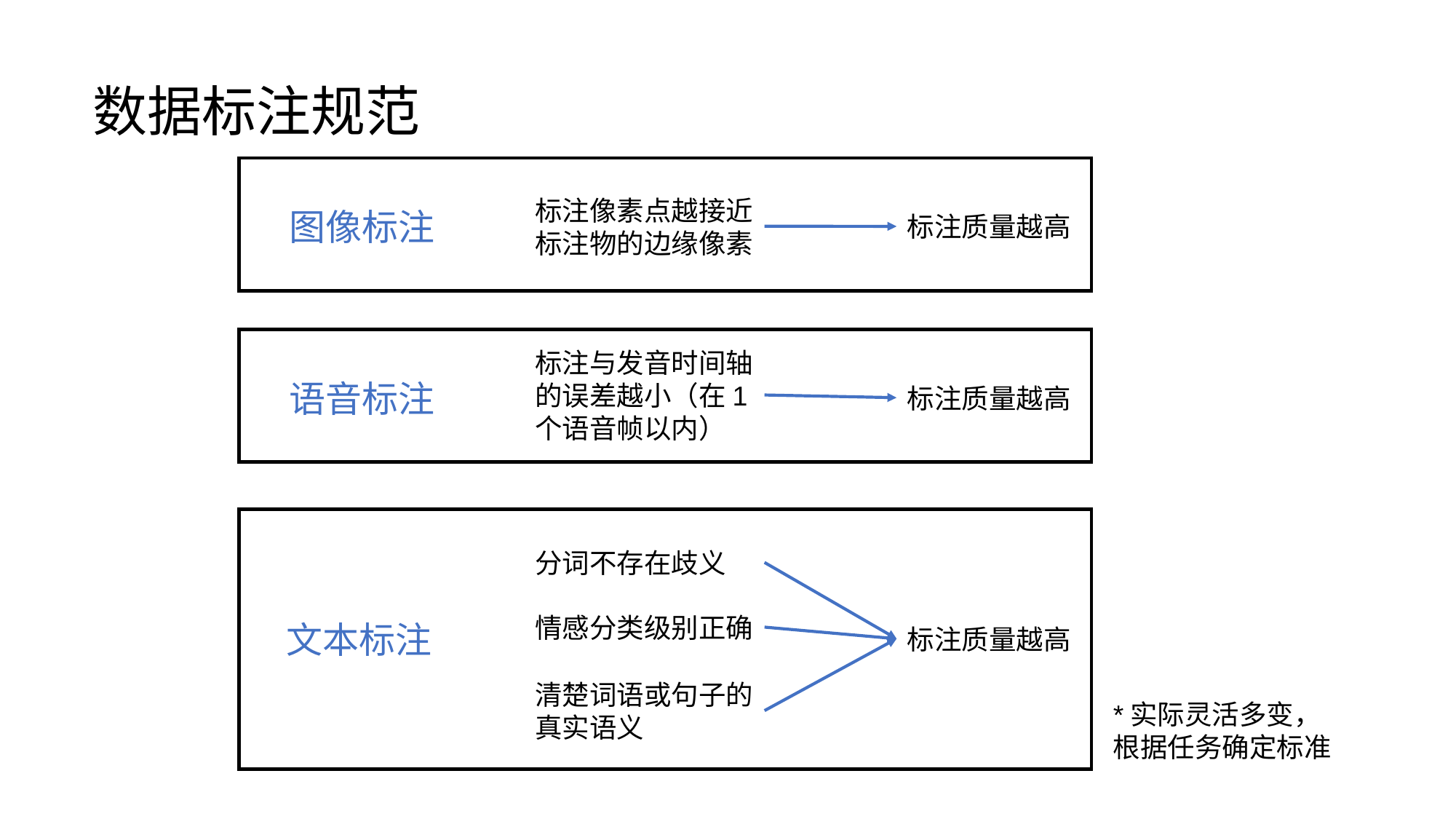

# 数据标注规范

标注像素点越接近标注物的边缘像素
图像标注
标注质量越高

标注与发音时间轴的误差越小（在1 个语音帧以内）
语音标注
标注质量越高

分词不存在歧义
情感分类级别正确
文本标注
标注质量越高
清楚词语或句子的真实语义
*实际灵活多变，根据任务确定标准